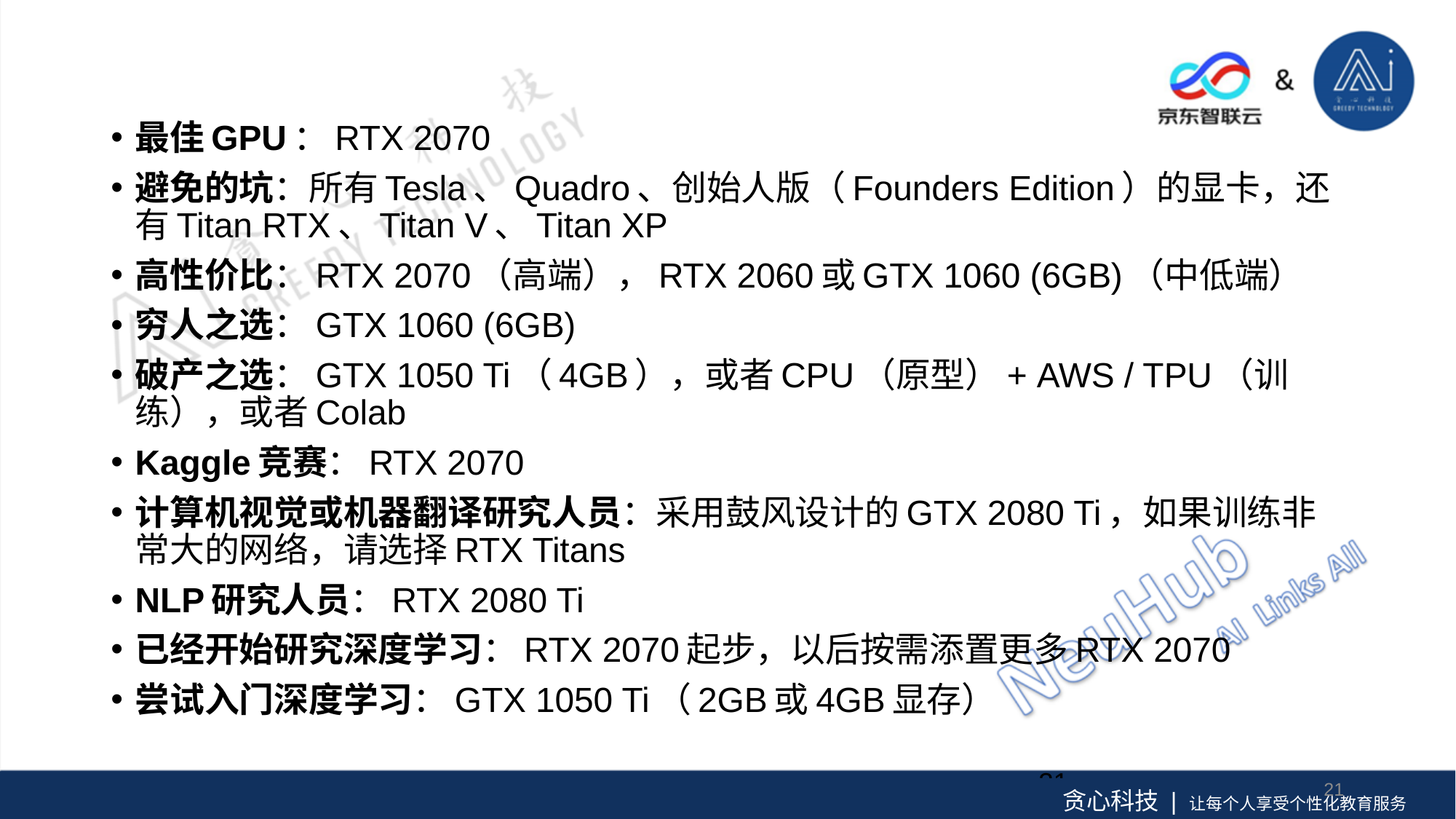

最佳GPU：RTX 2070
避免的坑：所有Tesla、Quadro、创始人版（Founders Edition）的显卡，还有Titan RTX、Titan V、Titan XP
高性价比：RTX 2070（高端），RTX 2060或GTX 1060 (6GB)（中低端）
穷人之选：GTX 1060 (6GB)
破产之选：GTX 1050 Ti（4GB），或者CPU（原型）+ AWS / TPU（训练），或者Colab
Kaggle竞赛：RTX 2070
计算机视觉或机器翻译研究人员：采用鼓风设计的GTX 2080 Ti，如果训练非常大的网络，请选择RTX Titans
NLP研究人员：RTX 2080 Ti
已经开始研究深度学习：RTX 2070起步，以后按需添置更多RTX 2070
尝试入门深度学习：GTX 1050 Ti（2GB或4GB显存）